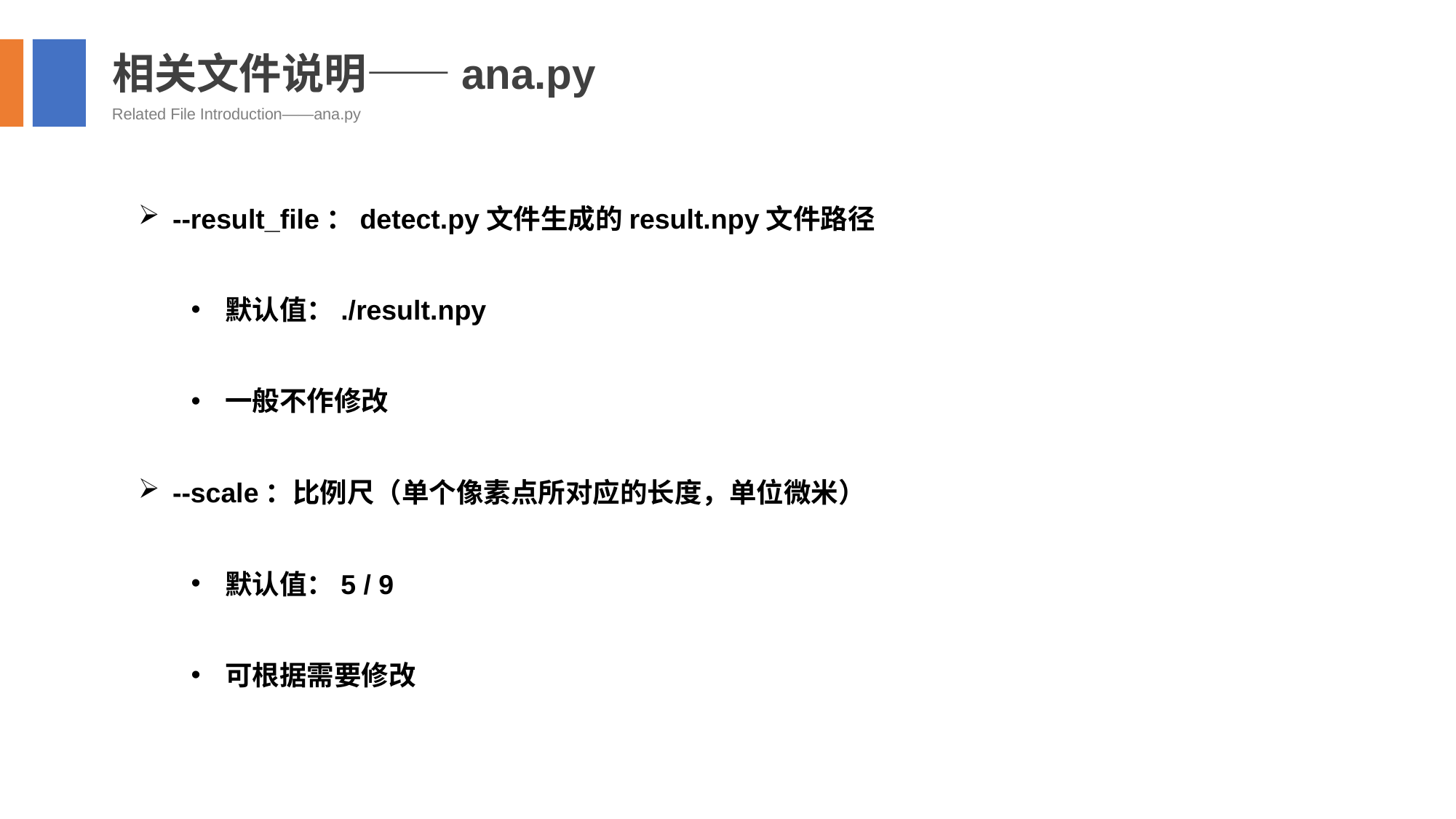

相关文件说明——ana.py
Related File Introduction——ana.py
--result_file：detect.py文件生成的result.npy文件路径
默认值：./result.npy
一般不作修改
--scale：比例尺（单个像素点所对应的长度，单位微米）
默认值：5 / 9
可根据需要修改